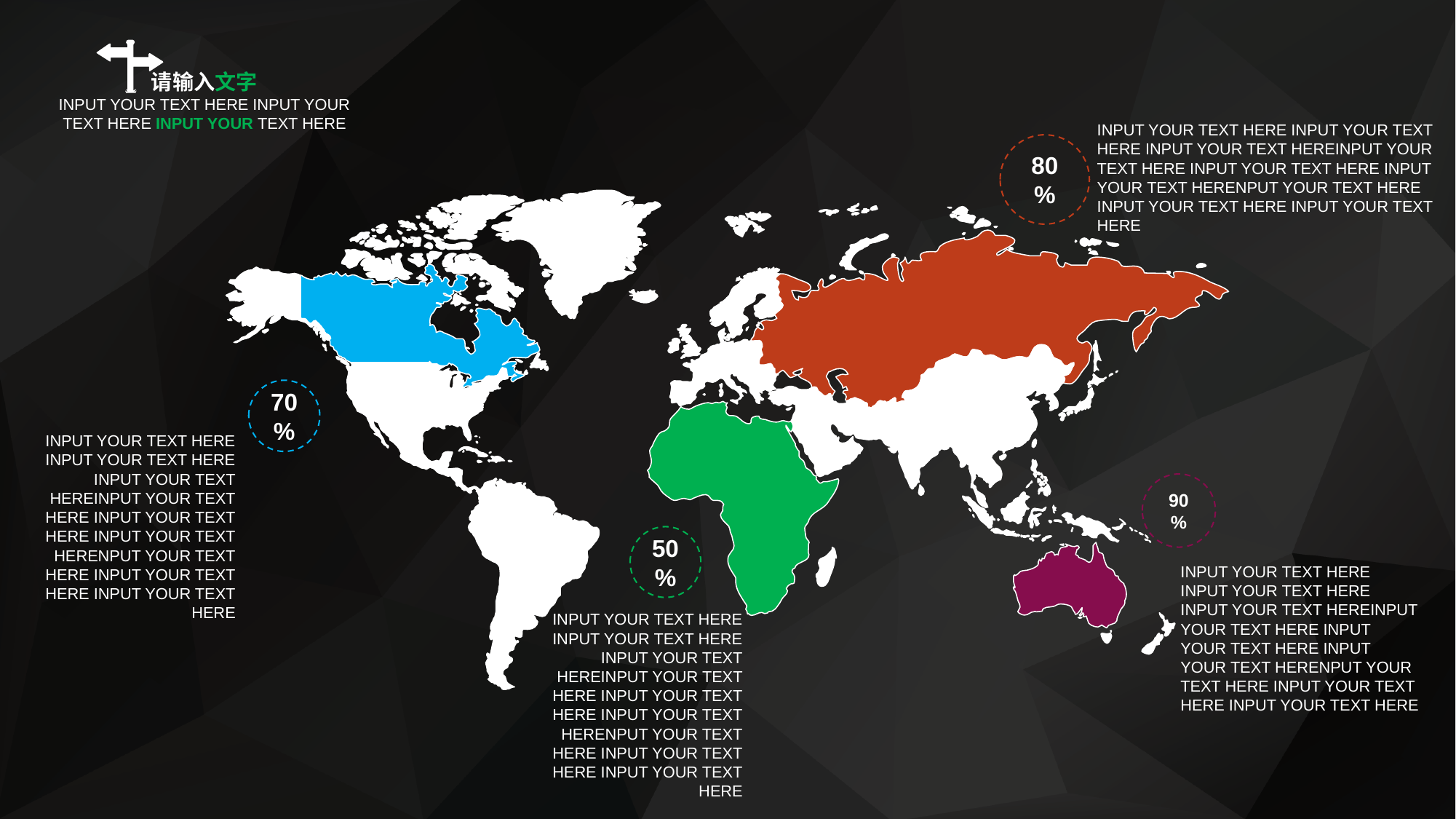

请输入文字
INPUT YOUR TEXT HERE INPUT YOUR TEXT HERE INPUT YOUR TEXT HERE
INPUT YOUR TEXT HERE INPUT YOUR TEXT HERE INPUT YOUR TEXT HEREINPUT YOUR TEXT HERE INPUT YOUR TEXT HERE INPUT YOUR TEXT HERENPUT YOUR TEXT HERE INPUT YOUR TEXT HERE INPUT YOUR TEXT HERE
80%

70%
INPUT YOUR TEXT HERE INPUT YOUR TEXT HERE INPUT YOUR TEXT HEREINPUT YOUR TEXT HERE INPUT YOUR TEXT HERE INPUT YOUR TEXT HERENPUT YOUR TEXT HERE INPUT YOUR TEXT HERE INPUT YOUR TEXT HERE
90%
50%
INPUT YOUR TEXT HERE INPUT YOUR TEXT HERE INPUT YOUR TEXT HEREINPUT YOUR TEXT HERE INPUT YOUR TEXT HERE INPUT YOUR TEXT HERENPUT YOUR TEXT HERE INPUT YOUR TEXT HERE INPUT YOUR TEXT HERE
INPUT YOUR TEXT HERE INPUT YOUR TEXT HERE INPUT YOUR TEXT HEREINPUT YOUR TEXT HERE INPUT YOUR TEXT HERE INPUT YOUR TEXT HERENPUT YOUR TEXT HERE INPUT YOUR TEXT HERE INPUT YOUR TEXT HERE